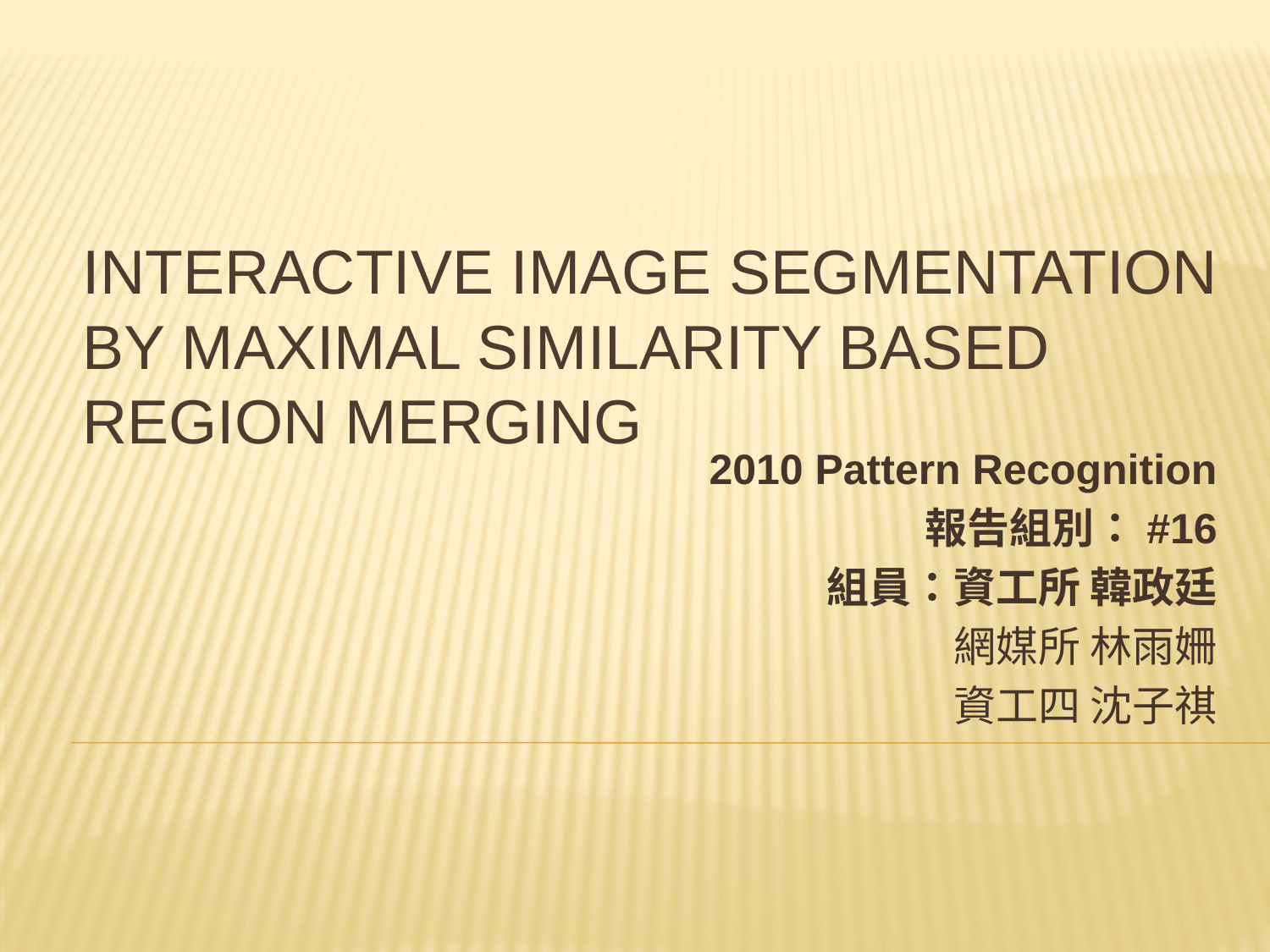

# Interactive image segmentation by maximal similarity based region merging
2010 Pattern Recognition
報告組別：#16
組員：資工所 韓政廷
	網媒所 林雨姍
資工四 沈子祺